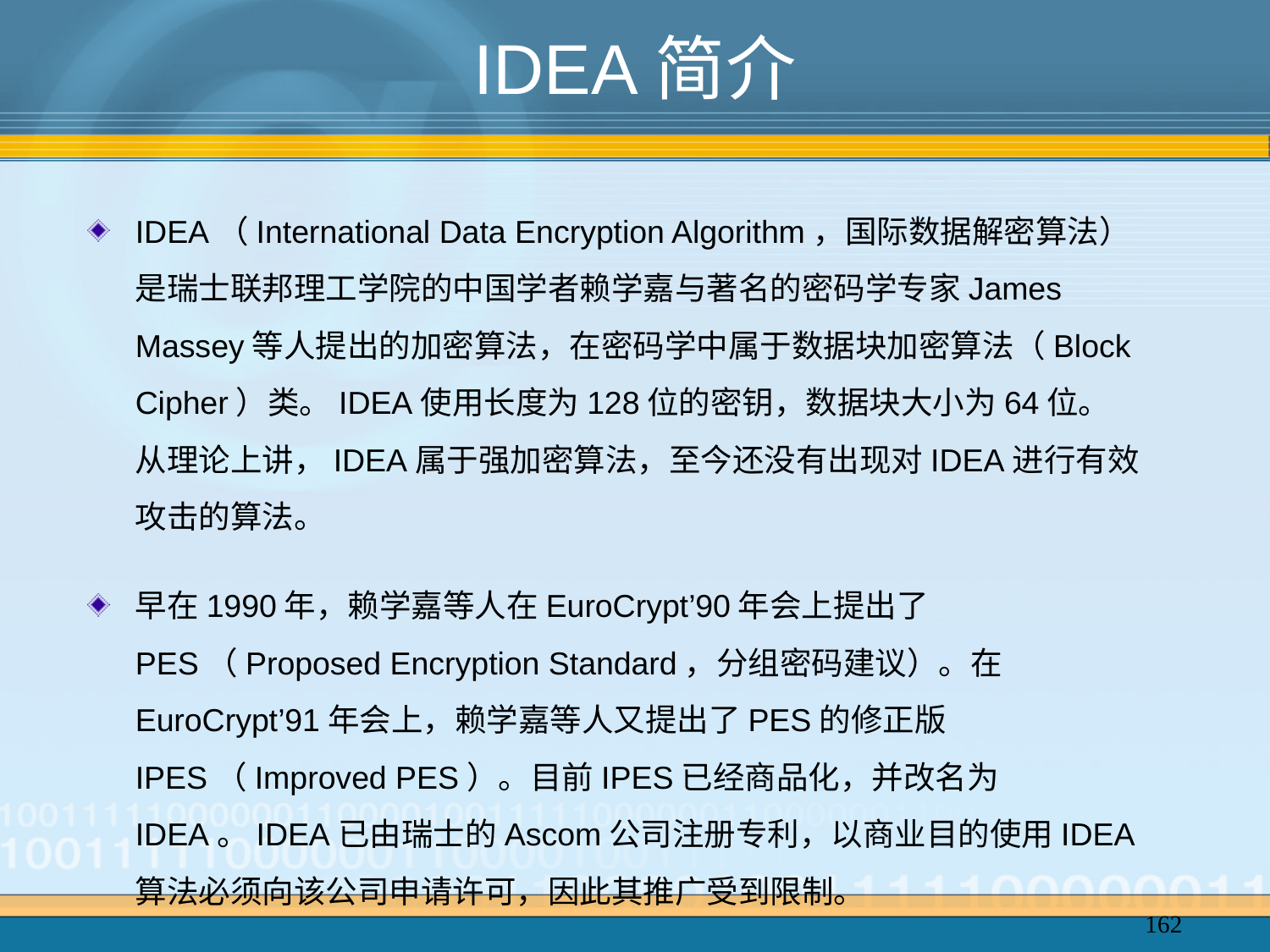

# IDEA简介
IDEA（International Data Encryption Algorithm，国际数据解密算法）是瑞士联邦理工学院的中国学者赖学嘉与著名的密码学专家James Massey等人提出的加密算法，在密码学中属于数据块加密算法（Block Cipher）类。IDEA使用长度为128位的密钥，数据块大小为64位。从理论上讲，IDEA属于强加密算法，至今还没有出现对IDEA进行有效攻击的算法。
早在1990年，赖学嘉等人在EuroCrypt’90年会上提出了PES（Proposed Encryption Standard，分组密码建议）。在EuroCrypt’91年会上，赖学嘉等人又提出了PES的修正版IPES（Improved PES）。目前IPES已经商品化，并改名为IDEA。IDEA已由瑞士的Ascom公司注册专利，以商业目的使用IDEA算法必须向该公司申请许可，因此其推广受到限制。
162